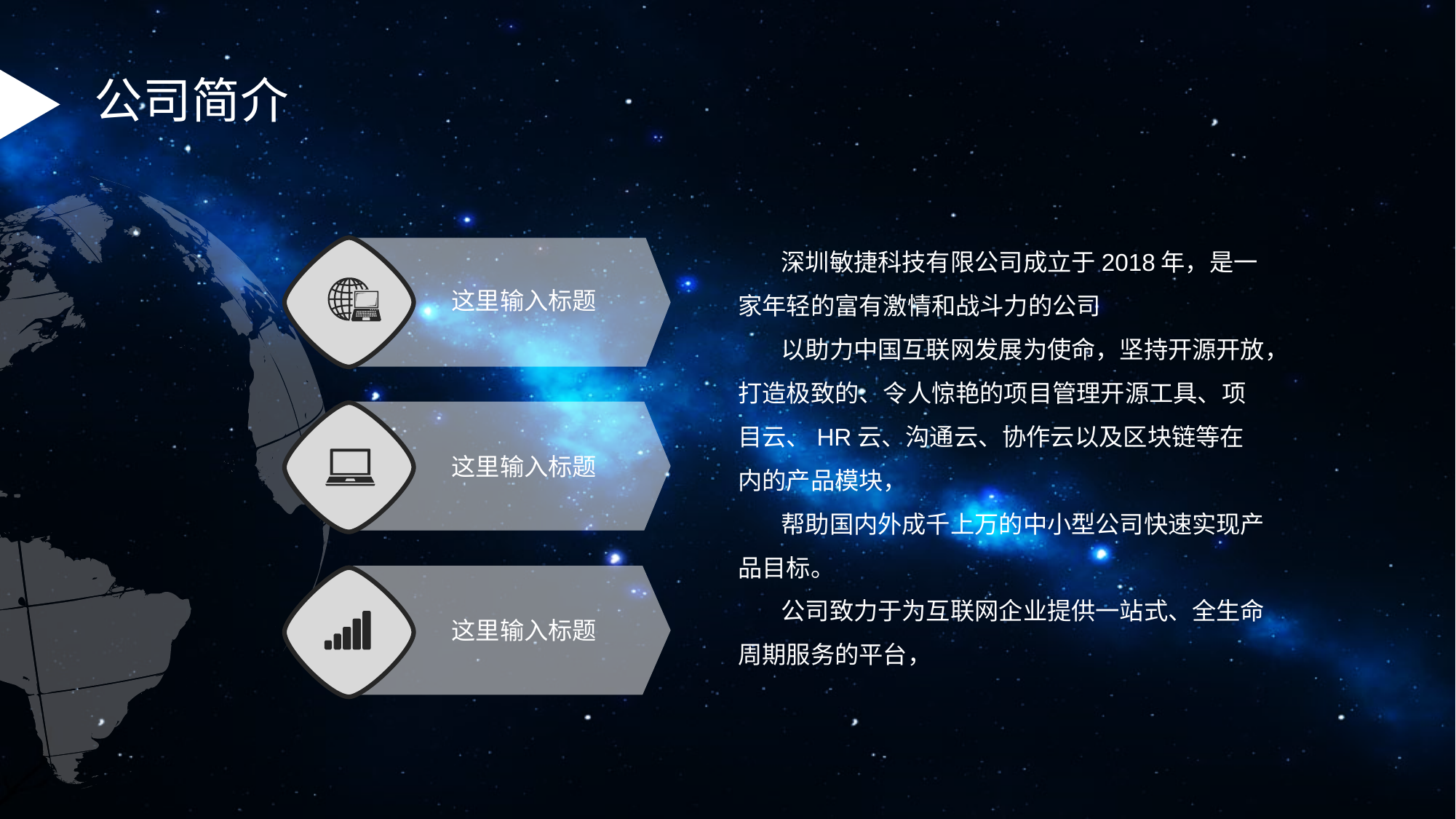

公司简介

深圳敏捷科技有限公司成立于2018年，是一家年轻的富有激情和战斗力的公司
以助力中国互联网发展为使命，坚持开源开放，打造极致的、令人惊艳的项目管理开源工具、项目云、HR云、沟通云、协作云以及区块链等在内的产品模块，
帮助国内外成千上万的中小型公司快速实现产品目标。
公司致力于为互联网企业提供一站式、全生命周期服务的平台，

这里输入标题

这里输入标题

这里输入标题

.